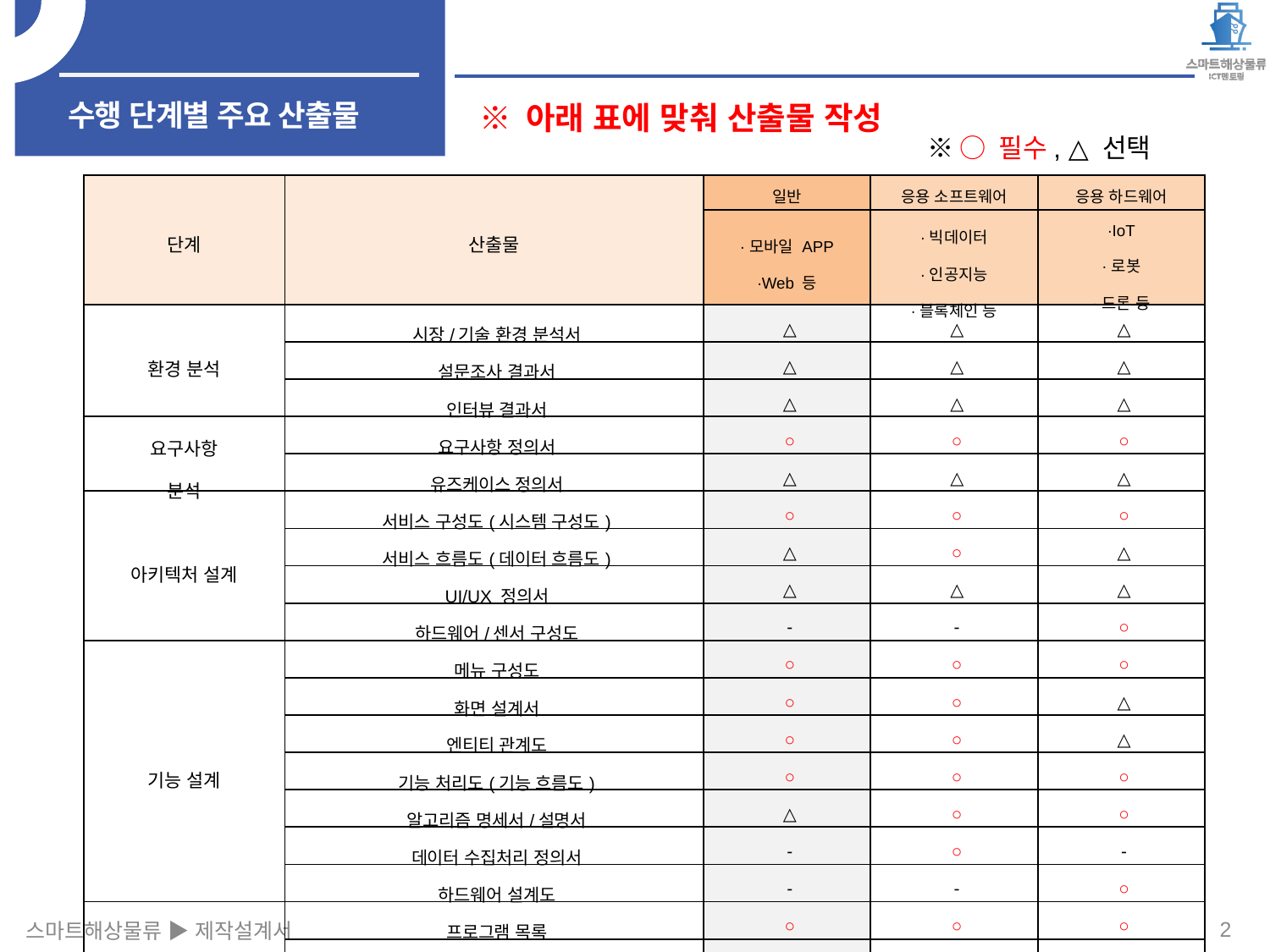

수행 단계별 주요 산출물
※ 아래 표에 맞춰 산출물 작성
※ ○ 필수, △ 선택
| 단계 | 산출물 | 일반 | 응용 소프트웨어 | 응용 하드웨어 |
| --- | --- | --- | --- | --- |
|  |  | ∙모바일 APP ∙Web 등 | ∙빅데이터 ∙인공지능 ∙블록체인 등 | ∙IoT ∙로봇 ∙드론 등 |
| 환경 분석 | 시장/기술 환경 분석서 | △ | △ | △ |
|  | 설문조사 결과서 | △ | △ | △ |
|  | 인터뷰 결과서 | △ | △ | △ |
| 요구사항 분석 | 요구사항 정의서 | ○ | ○ | ○ |
|  | 유즈케이스 정의서 | △ | △ | △ |
| 아키텍처 설계 | 서비스 구성도(시스템 구성도) | ○ | ○ | ○ |
|  | 서비스 흐름도(데이터 흐름도) | △ | ○ | △ |
|  | UI/UX 정의서 | △ | △ | △ |
|  | 하드웨어/센서 구성도 | - | - | ○ |
| 기능 설계 | 메뉴 구성도 | ○ | ○ | ○ |
|  | 화면 설계서 | ○ | ○ | △ |
|  | 엔티티 관계도 | ○ | ○ | △ |
|  | 기능 처리도(기능 흐름도) | ○ | ○ | ○ |
|  | 알고리즘 명세서/설명서 | △ | ○ | ○ |
|  | 데이터 수집처리 정의서 | - | ○ | - |
|  | 하드웨어 설계도 | - | - | ○ |
| 개발 / 구현 | 프로그램 목록 | ○ | ○ | ○ |
|  | 테이블 정의서 | ○ | ○ | △ |
|  | 핵심 소스코드 | ○ | ○ | ○ |
2